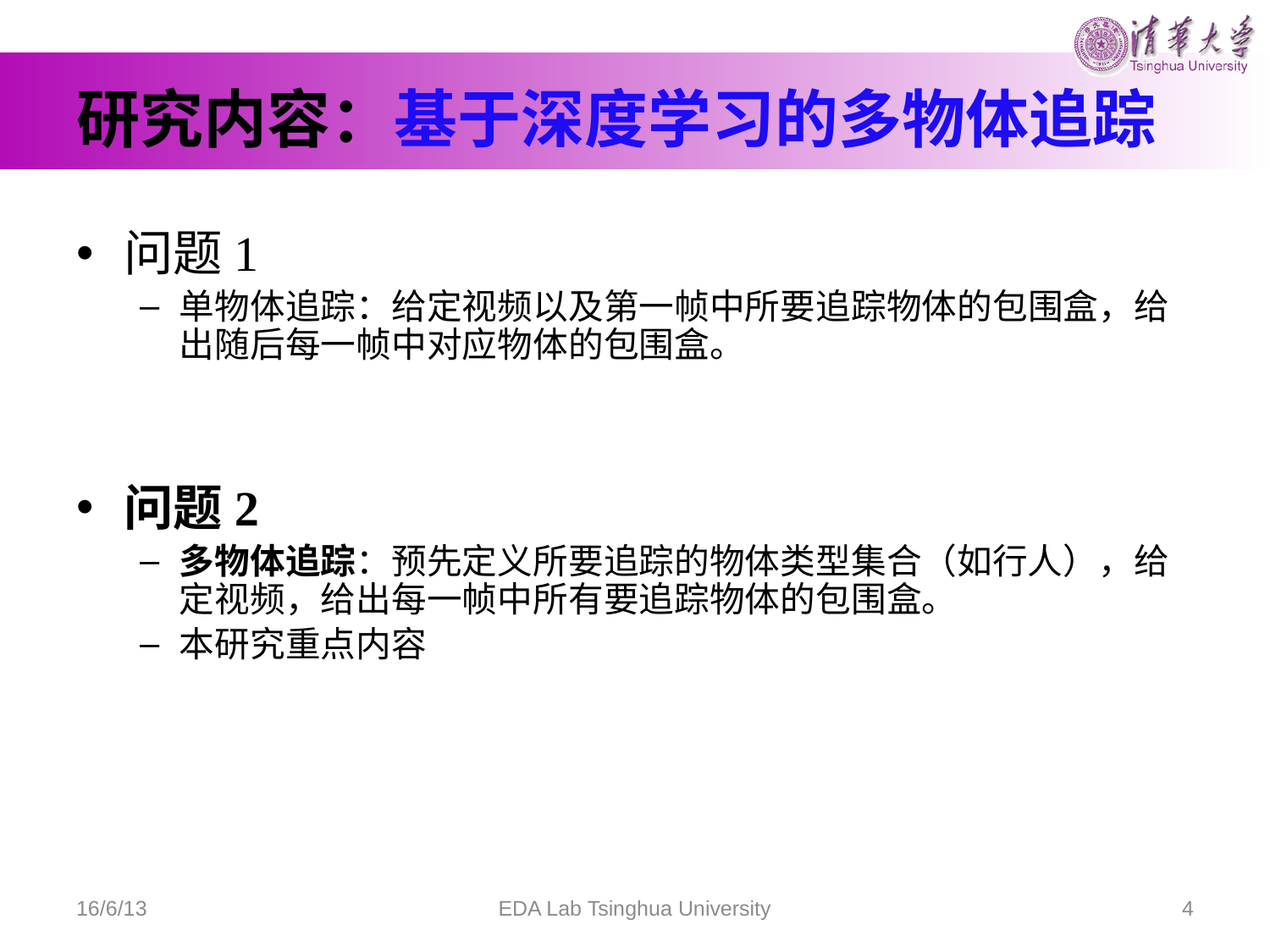

# 研究内容：基于深度学习的多物体追踪
问题1
单物体追踪：给定视频以及第一帧中所要追踪物体的包围盒，给出随后每一帧中对应物体的包围盒。

问题2
多物体追踪：预先定义所要追踪的物体类型集合（如行人），给定视频，给出每一帧中所有要追踪物体的包围盒。
本研究重点内容

16/6/13
EDA Lab Tsinghua University
4